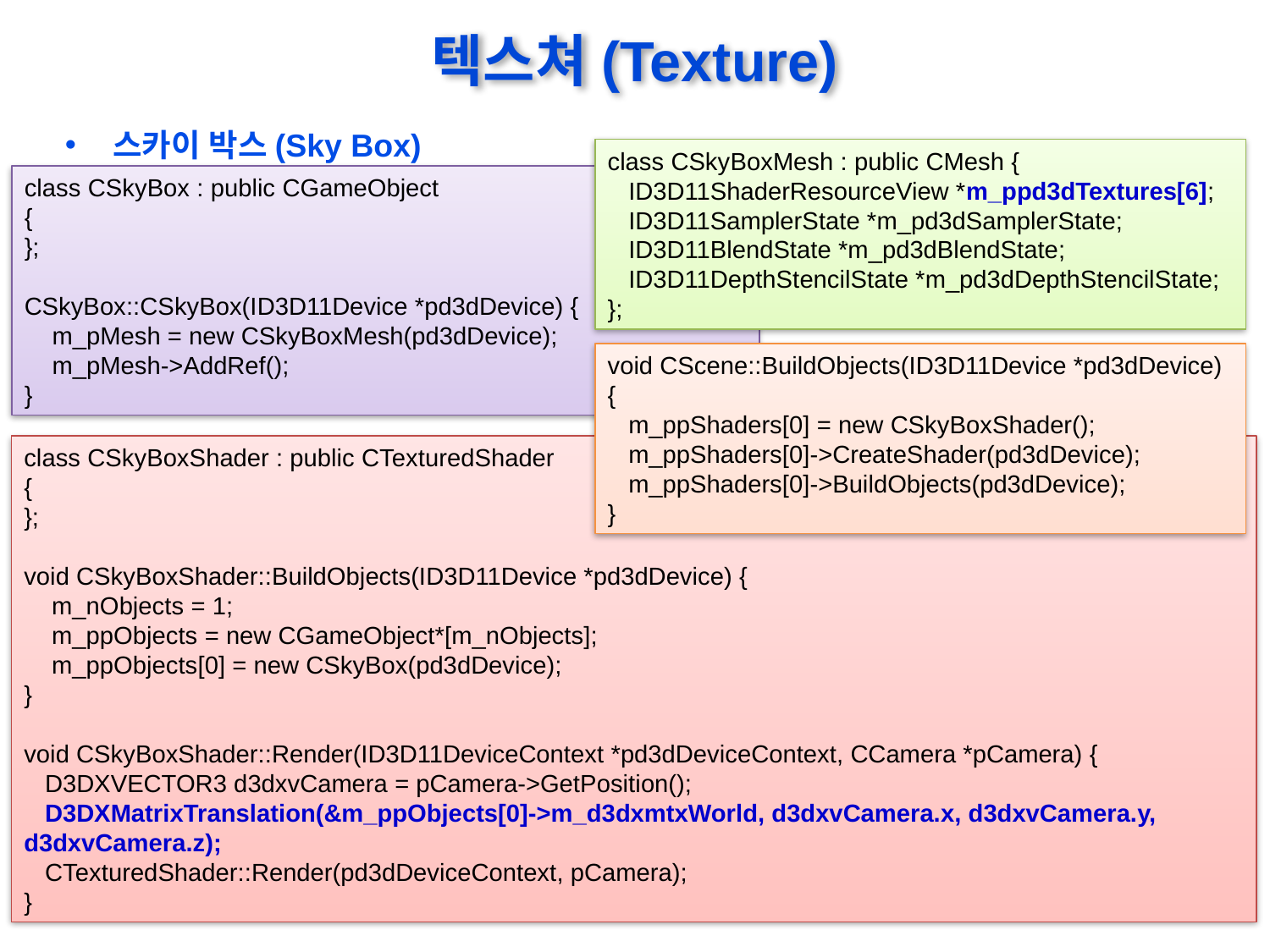

# 텍스쳐(Texture)
스카이 박스(Sky Box)

class CSkyBoxMesh : public CMesh {
   ID3D11ShaderResourceView *m_ppd3dTextures[6];
   ID3D11SamplerState *m_pd3dSamplerState;
   ID3D11BlendState *m_pd3dBlendState;
   ID3D11DepthStencilState *m_pd3dDepthStencilState;
};
class CSkyBox : public CGameObject
{
};

CSkyBox::CSkyBox(ID3D11Device *pd3dDevice) {
    m_pMesh = new CSkyBoxMesh(pd3dDevice);
    m_pMesh->AddRef();
}
void CScene::BuildObjects(ID3D11Device *pd3dDevice)
{
   m_ppShaders[0] = new CSkyBoxShader();
   m_ppShaders[0]->CreateShader(pd3dDevice);
   m_ppShaders[0]->BuildObjects(pd3dDevice);
}
class CSkyBoxShader : public CTexturedShader
{
};

void CSkyBoxShader::BuildObjects(ID3D11Device *pd3dDevice) {
    m_nObjects = 1;
    m_ppObjects = new CGameObject*[m_nObjects];
    m_ppObjects[0] = new CSkyBox(pd3dDevice);
}

void CSkyBoxShader::Render(ID3D11DeviceContext *pd3dDeviceContext, CCamera *pCamera) {
   D3DXVECTOR3 d3dxvCamera = pCamera->GetPosition();
   D3DXMatrixTranslation(&m_ppObjects[0]->m_d3dxmtxWorld, d3dxvCamera.x, d3dxvCamera.y, d3dxvCamera.z);
   CTexturedShader::Render(pd3dDeviceContext, pCamera);
}